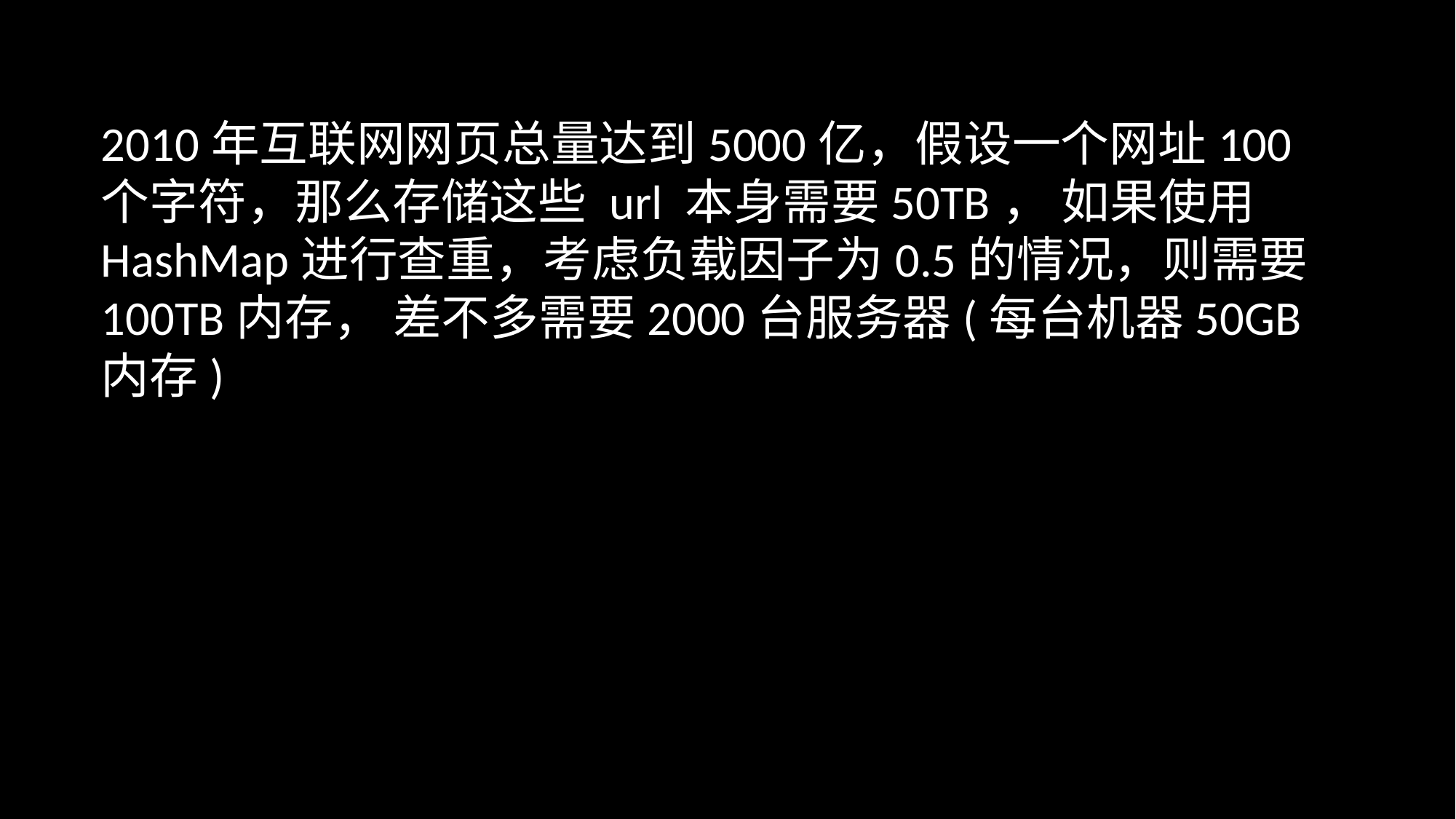

2010年互联网网页总量达到5000亿，假设一个网址100个字符，那么存储这些 url 本身需要50TB， 如果使用HashMap进行查重，考虑负载因子为0.5的情况，则需要100TB内存， 差不多需要2000台服务器(每台机器50GB内存)